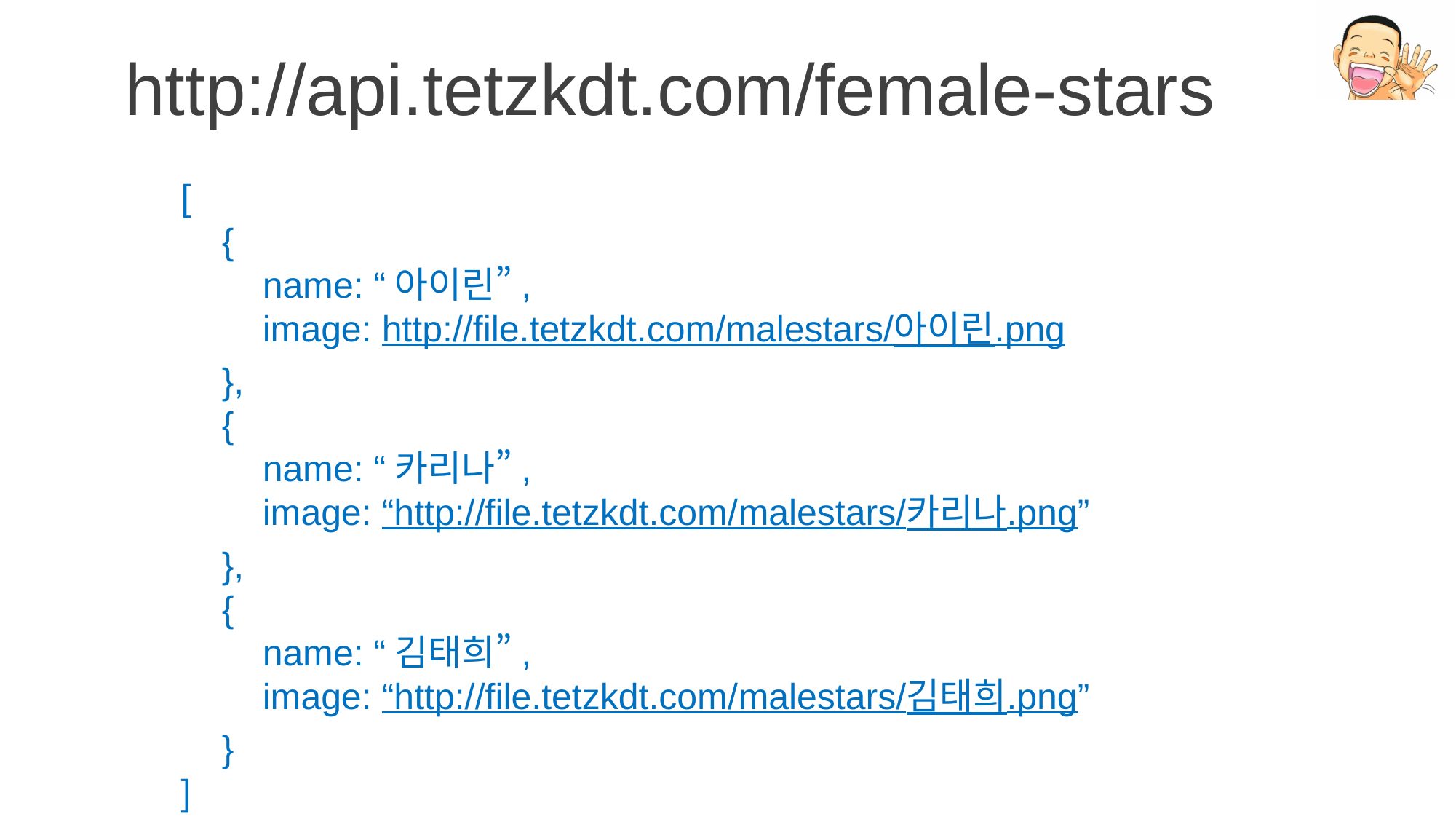

http://api.tetzkdt.com/female-stars
[
    {
        name: “아이린”,
        image: http://file.tetzkdt.com/malestars/아이린.png
    },
    {
        name: “카리나”,
        image: “http://file.tetzkdt.com/malestars/카리나.png”
    },
    {
        name: “김태희”,
        image: “http://file.tetzkdt.com/malestars/김태희.png”
    }
]